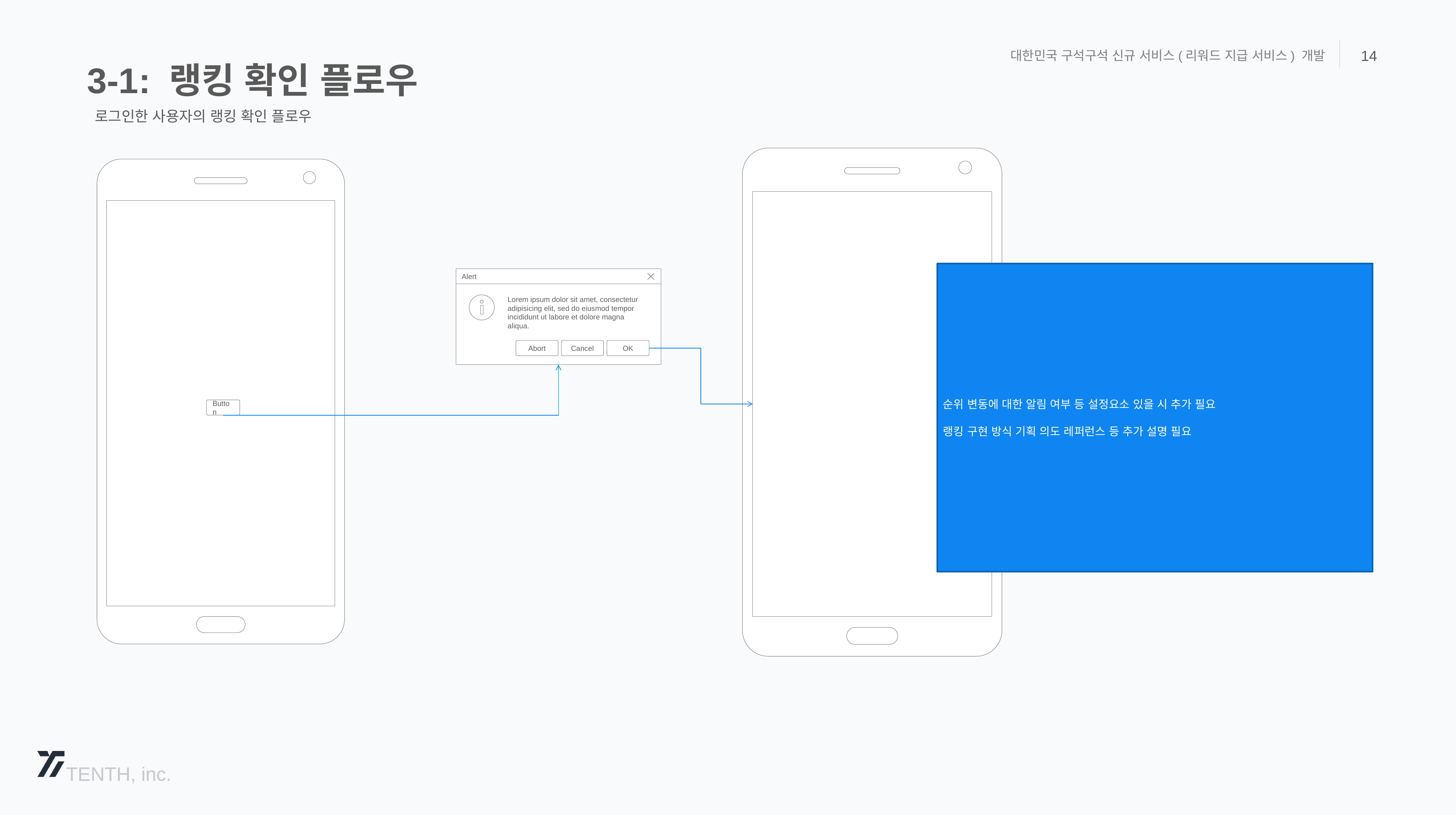

3-1: 랭킹 확인 플로우
대한민국 구석구석 신규 서비스(리워드 지급 서비스) 개발
14
로그인한 사용자의 랭킹 확인 플로우

순위 변동에 대한 알림 여부 등 설정요소 있을 시 추가 필요

랭킹 구현 방식 기획 의도 레퍼런스 등 추가 설명 필요
Alert

Lorem ipsum dolor sit amet, consectetur adipisicing elit, sed do eiusmod tempor incididunt ut labore et dolore magna aliqua.

Abort
Cancel
OK
Button